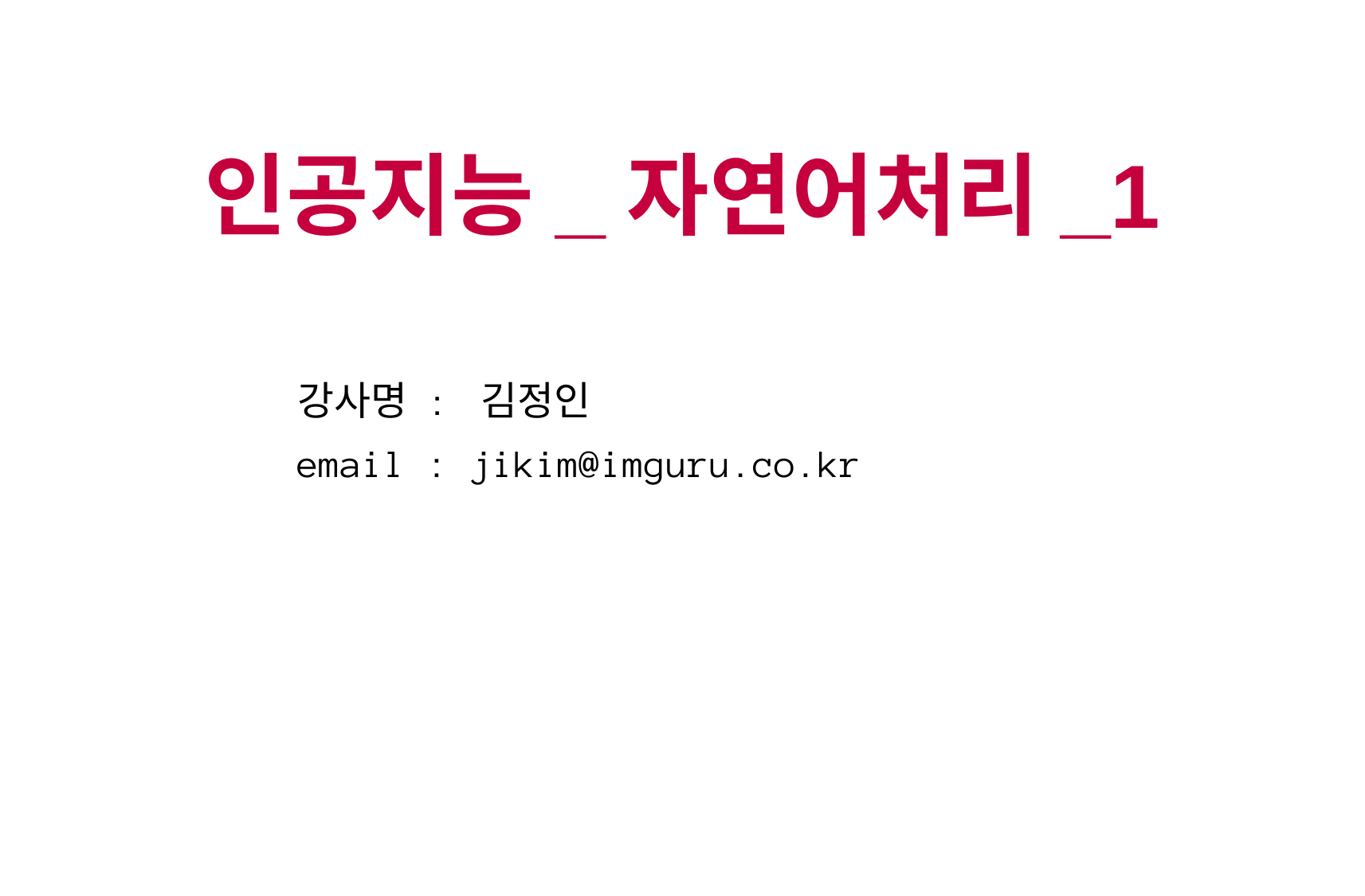

인공지능_자연어처리_1
강사명 : 김정인
email : jikim@imguru.co.kr